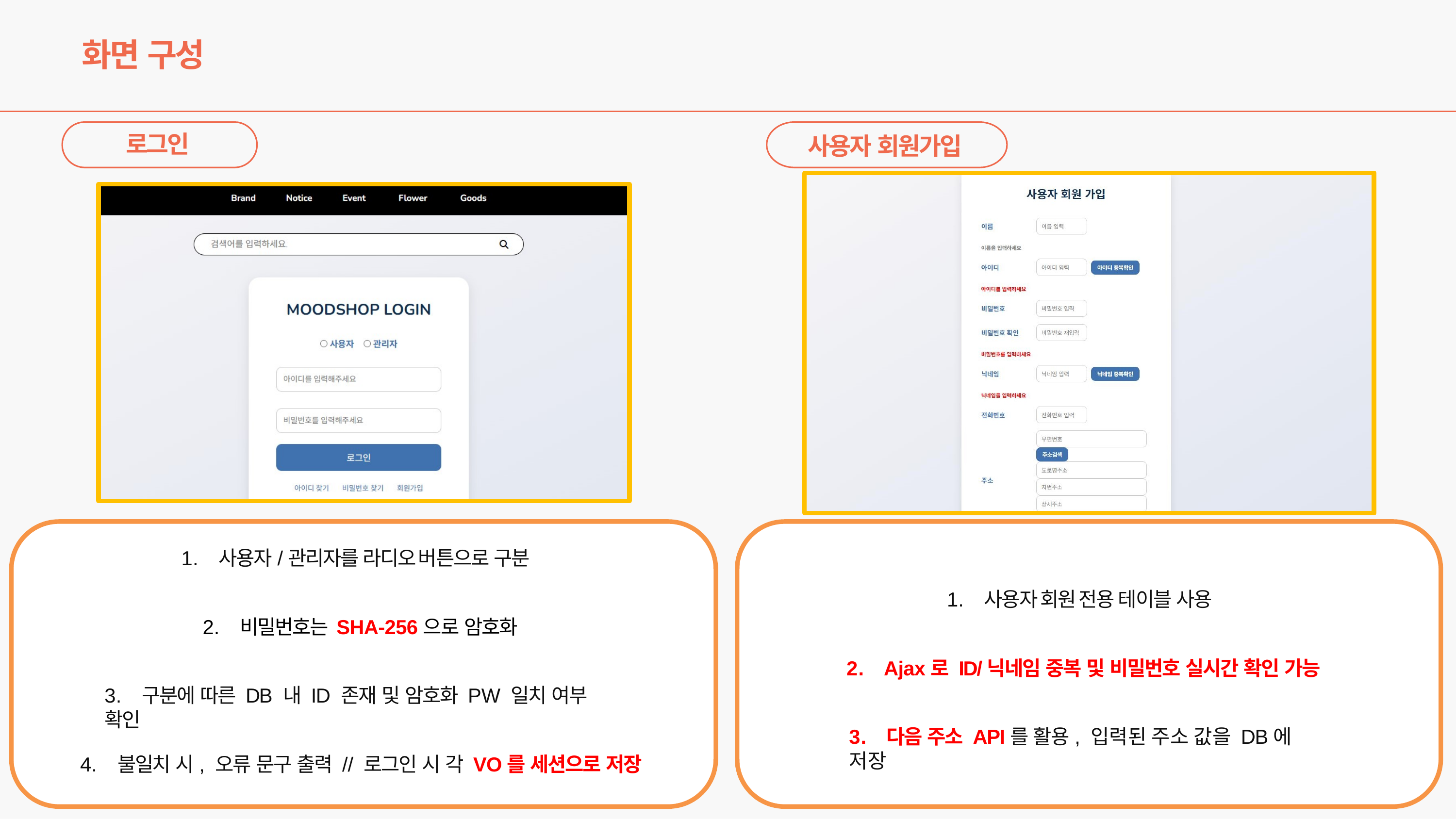

# 화면 구성

로그인
사용자 회원가입

1.	사용자/관리자를 라디오 버튼으로 구분
1.	사용자 회원 전용 테이블 사용
2.	비밀번호는 SHA-256으로 암호화
2.	Ajax로 ID/닉네임 중복 및 비밀번호 실시간 확인 가능
3.	구분에 따른 DB 내 ID 존재 및 암호화 PW 일치 여부 확인
3.	다음 주소 API를 활용, 입력된 주소 값을 DB에 저장
4.	불일치 시, 오류 문구 출력 // 로그인 시 각 VO를 세션으로 저장